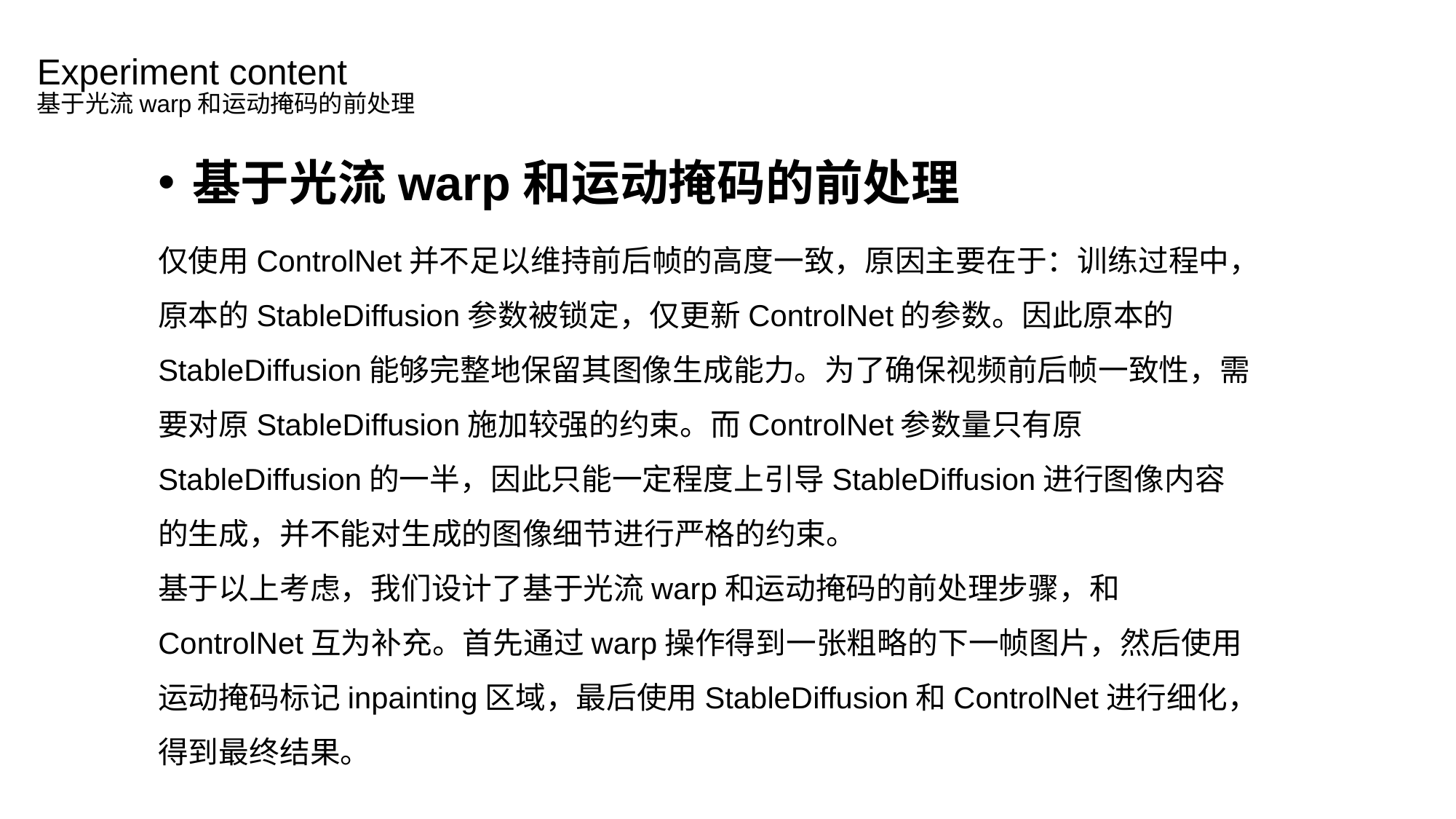

Experiment content
基于光流warp和运动掩码的前处理
基于光流warp和运动掩码的前处理
仅使用ControlNet并不足以维持前后帧的高度一致，原因主要在于：训练过程中，原本的StableDiffusion参数被锁定，仅更新ControlNet的参数。因此原本的StableDiffusion能够完整地保留其图像生成能力。为了确保视频前后帧一致性，需要对原StableDiffusion施加较强的约束。而ControlNet参数量只有原StableDiffusion的一半，因此只能一定程度上引导StableDiffusion进行图像内容的生成，并不能对生成的图像细节进行严格的约束。
基于以上考虑，我们设计了基于光流warp和运动掩码的前处理步骤，和ControlNet互为补充。首先通过warp操作得到一张粗略的下一帧图片，然后使用运动掩码标记inpainting区域，最后使用StableDiffusion和ControlNet进行细化，得到最终结果。